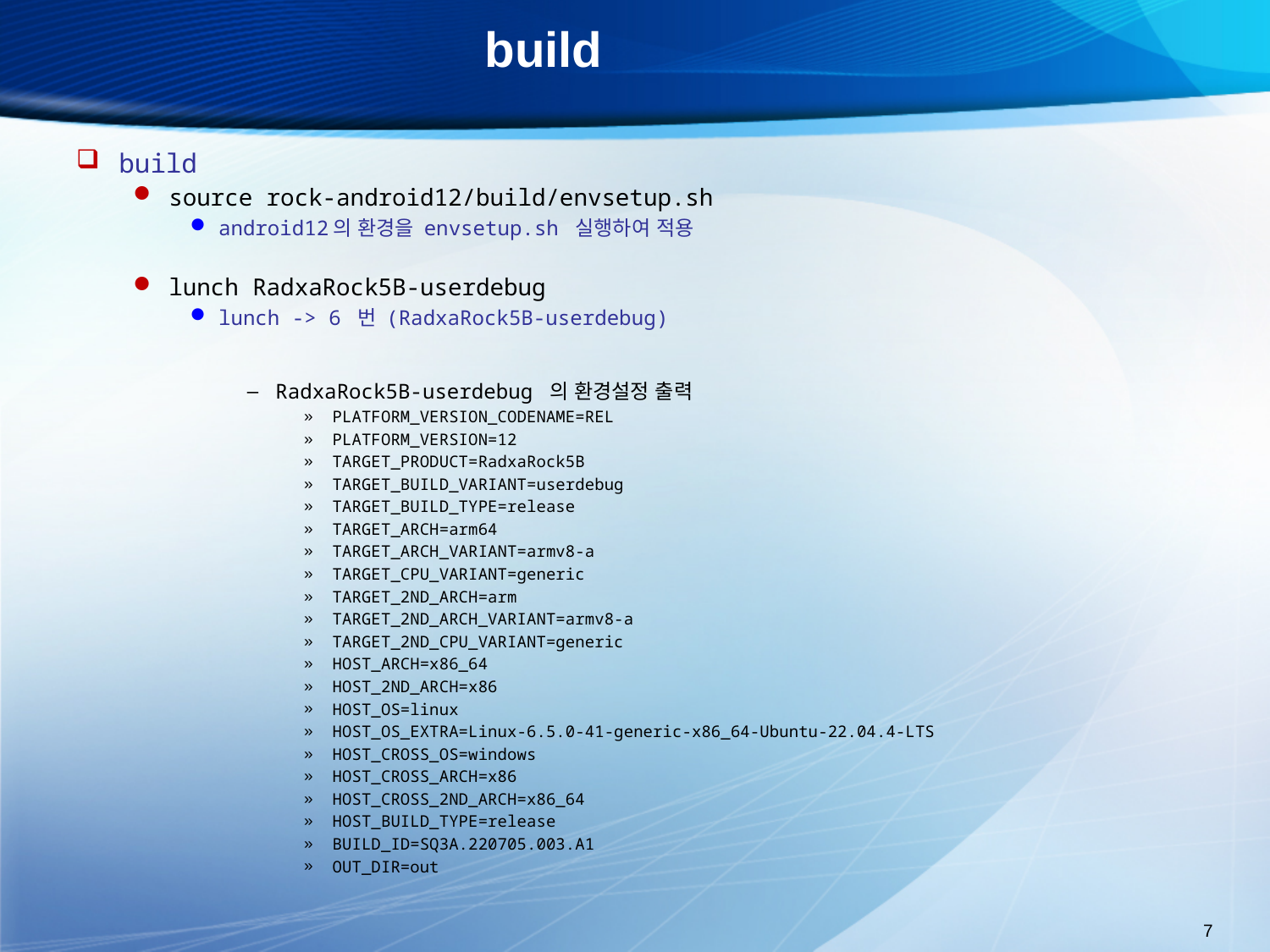

# build
build
source rock-android12/build/envsetup.sh
android12의 환경을 envsetup.sh 실행하여 적용

lunch RadxaRock5B-userdebug
lunch -> 6 번 (RadxaRock5B-userdebug)

RadxaRock5B-userdebug 의 환경설정 출력
PLATFORM_VERSION_CODENAME=REL
PLATFORM_VERSION=12
TARGET_PRODUCT=RadxaRock5B
TARGET_BUILD_VARIANT=userdebug
TARGET_BUILD_TYPE=release
TARGET_ARCH=arm64
TARGET_ARCH_VARIANT=armv8-a
TARGET_CPU_VARIANT=generic
TARGET_2ND_ARCH=arm
TARGET_2ND_ARCH_VARIANT=armv8-a
TARGET_2ND_CPU_VARIANT=generic
HOST_ARCH=x86_64
HOST_2ND_ARCH=x86
HOST_OS=linux
HOST_OS_EXTRA=Linux-6.5.0-41-generic-x86_64-Ubuntu-22.04.4-LTS
HOST_CROSS_OS=windows
HOST_CROSS_ARCH=x86
HOST_CROSS_2ND_ARCH=x86_64
HOST_BUILD_TYPE=release
BUILD_ID=SQ3A.220705.003.A1
OUT_DIR=out